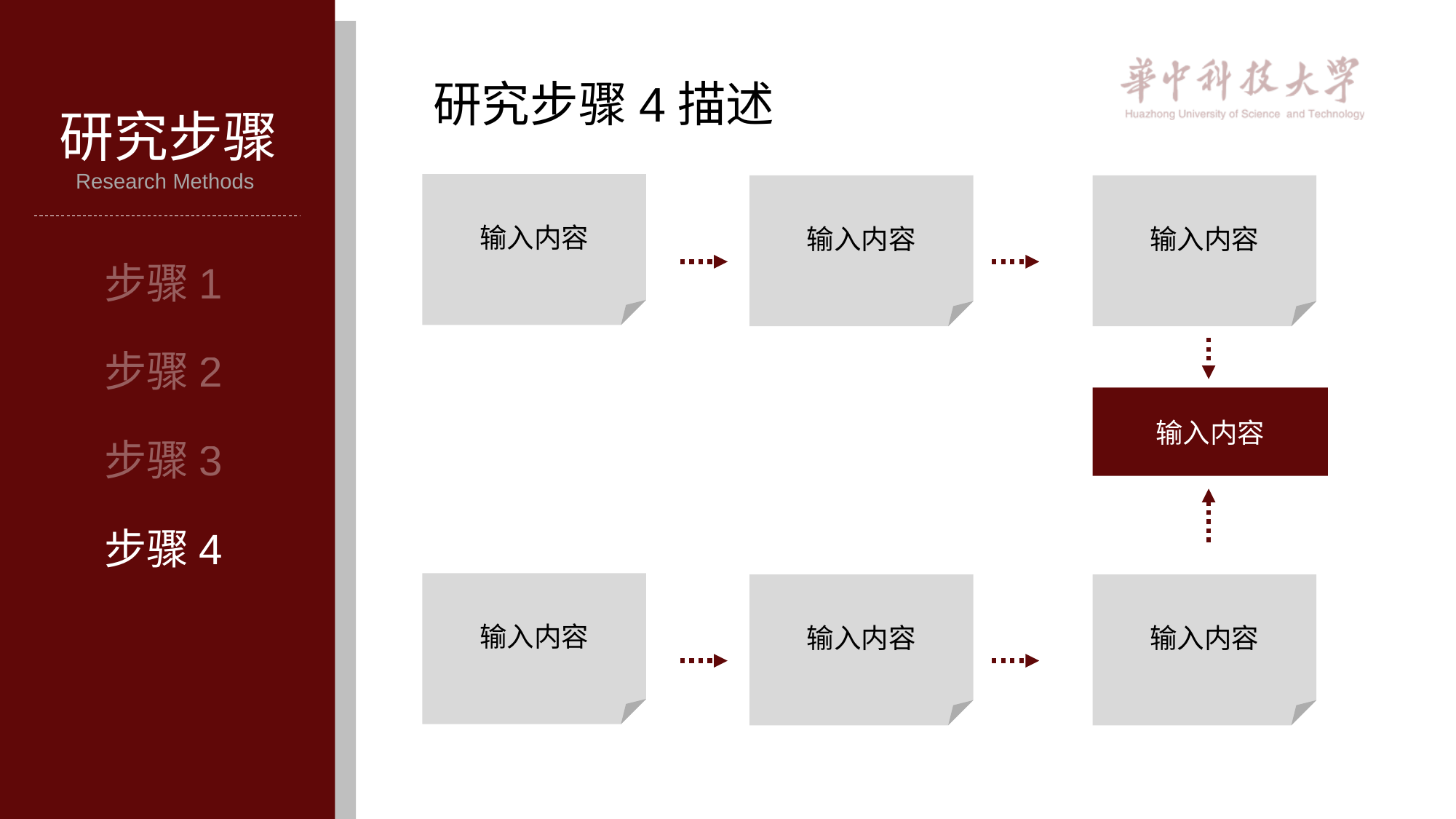

论文答辩

研究步骤4描述
研究步骤
Research Methods
输入内容
输入内容
输入内容
步骤1
步骤2
输入内容
步骤3
步骤4
输入内容
输入内容
输入内容